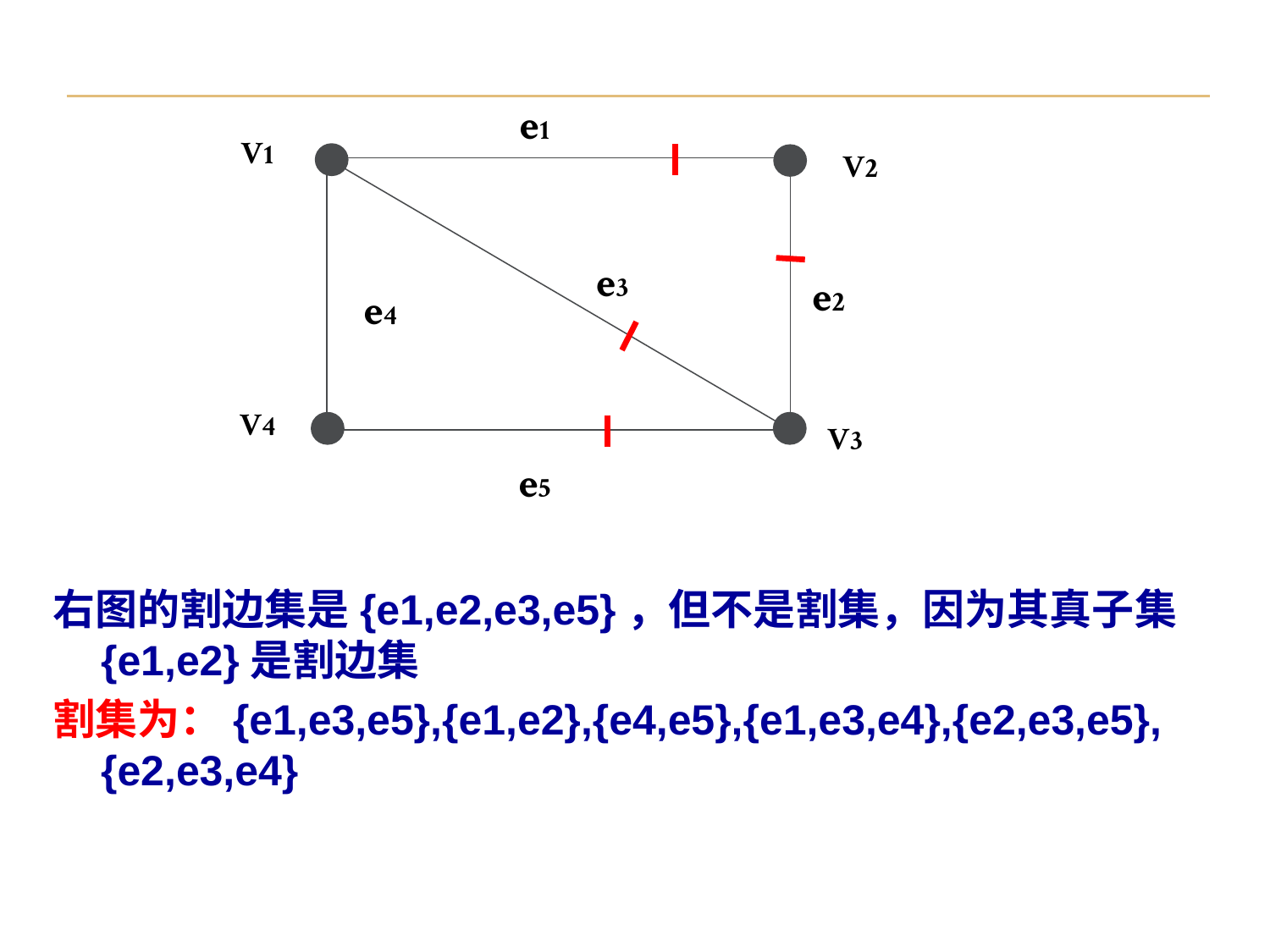

e1
V1
V2

e3
e2
e4
V4

V3
e5
右图的割边集是{e1,e2,e3,e5}，但不是割集，因为其真子集{e1,e2}是割边集
割集为：{e1,e3,e5},{e1,e2},{e4,e5},{e1,e3,e4},{e2,e3,e5},{e2,e3,e4}